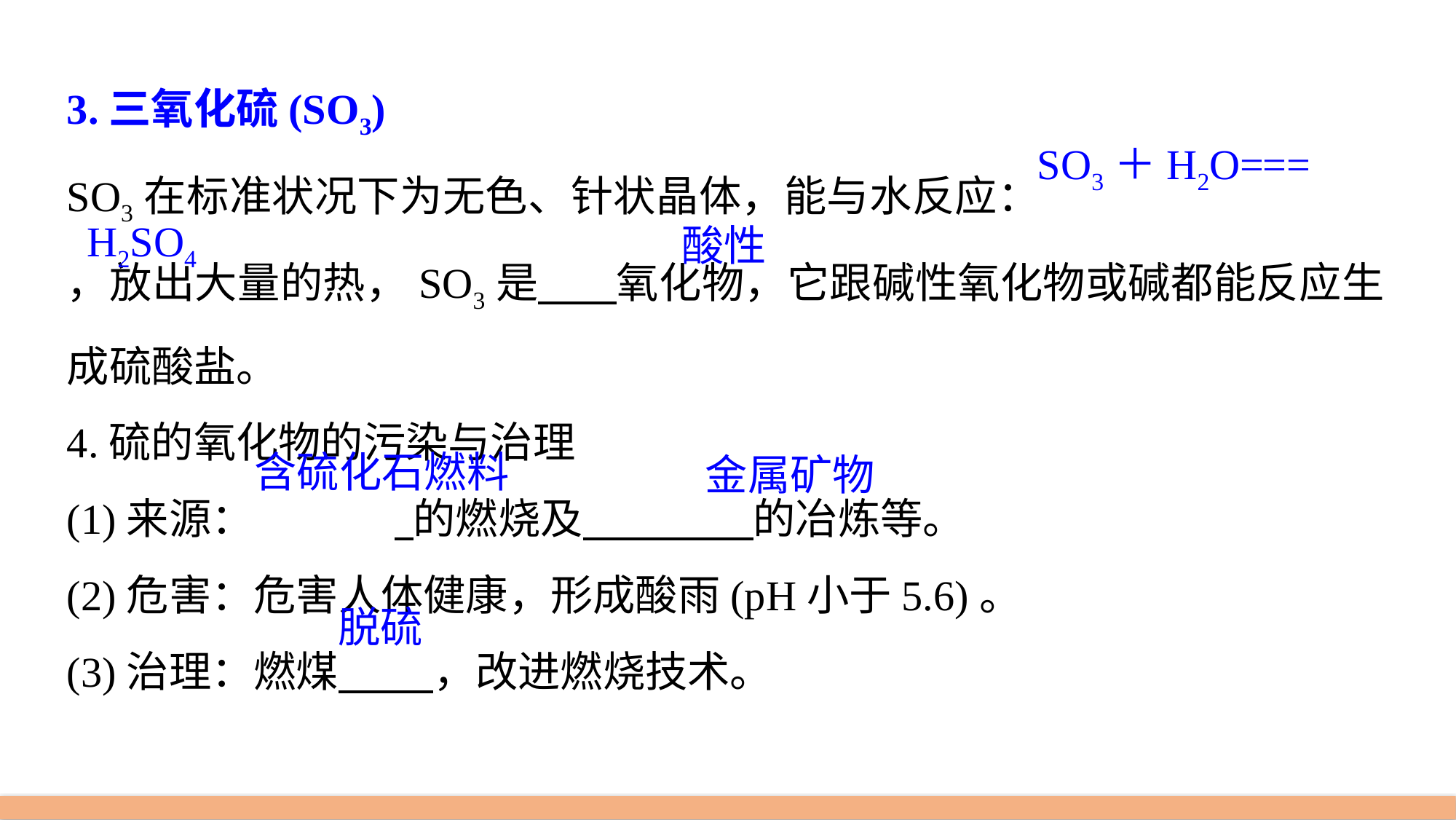

3.三氧化硫(SO3)
SO3在标准状况下为无色、针状晶体，能与水反应：				，放出大量的热，SO3是        氧化物，它跟碱性氧化物或碱都能反应生成硫酸盐。
4.硫的氧化物的污染与治理
(1)来源：		  的燃烧及                  的冶炼等。
(2)危害：危害人体健康，形成酸雨(pH小于5.6)。
(3)治理：燃煤          ，改进燃烧技术。
SO3＋H2O===
H2SO4
酸性
含硫化石燃料
金属矿物
脱硫